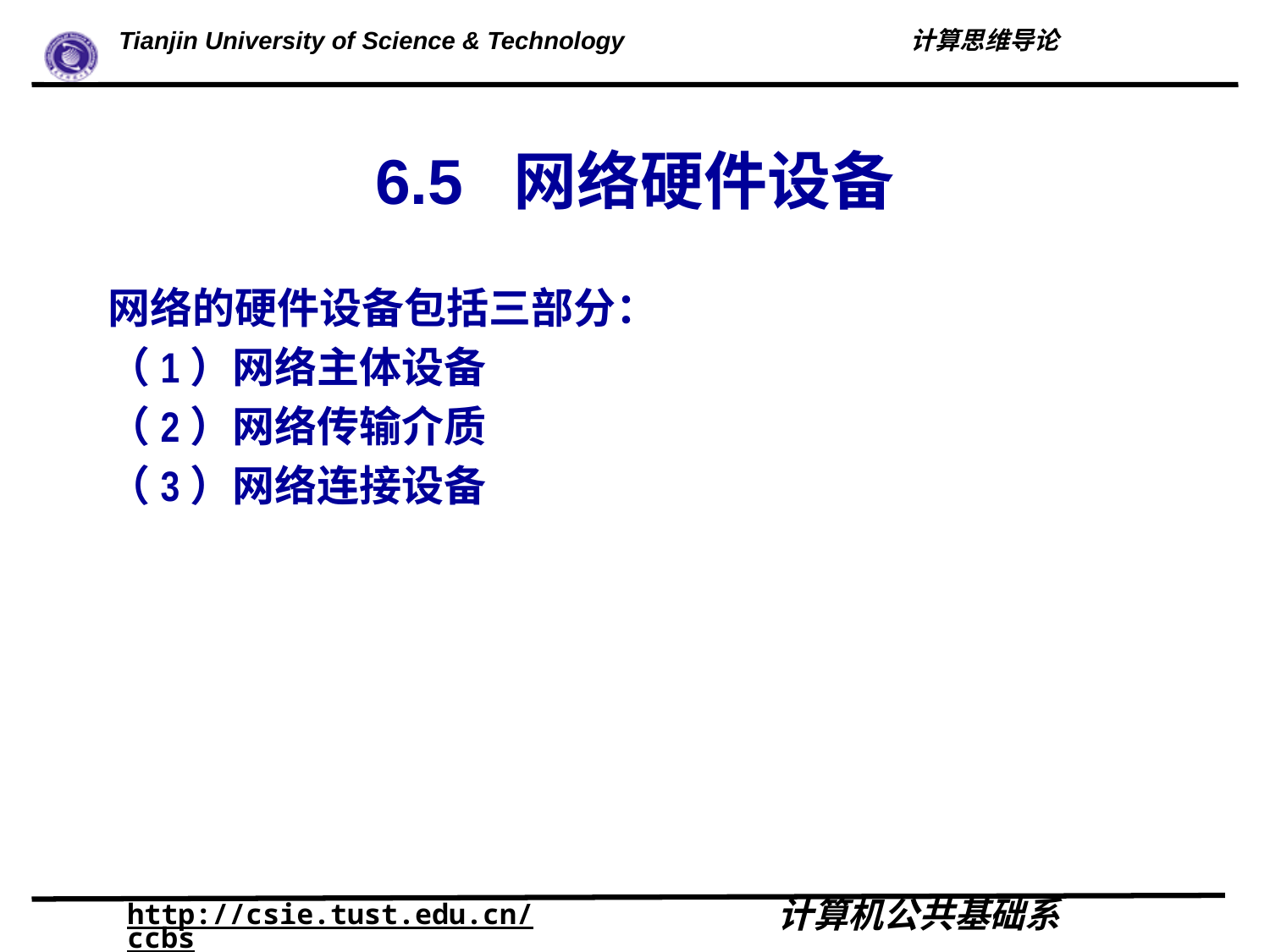

# 6.5  网络硬件设备
网络的硬件设备包括三部分：
（1）网络主体设备
（2）网络传输介质
（3）网络连接设备